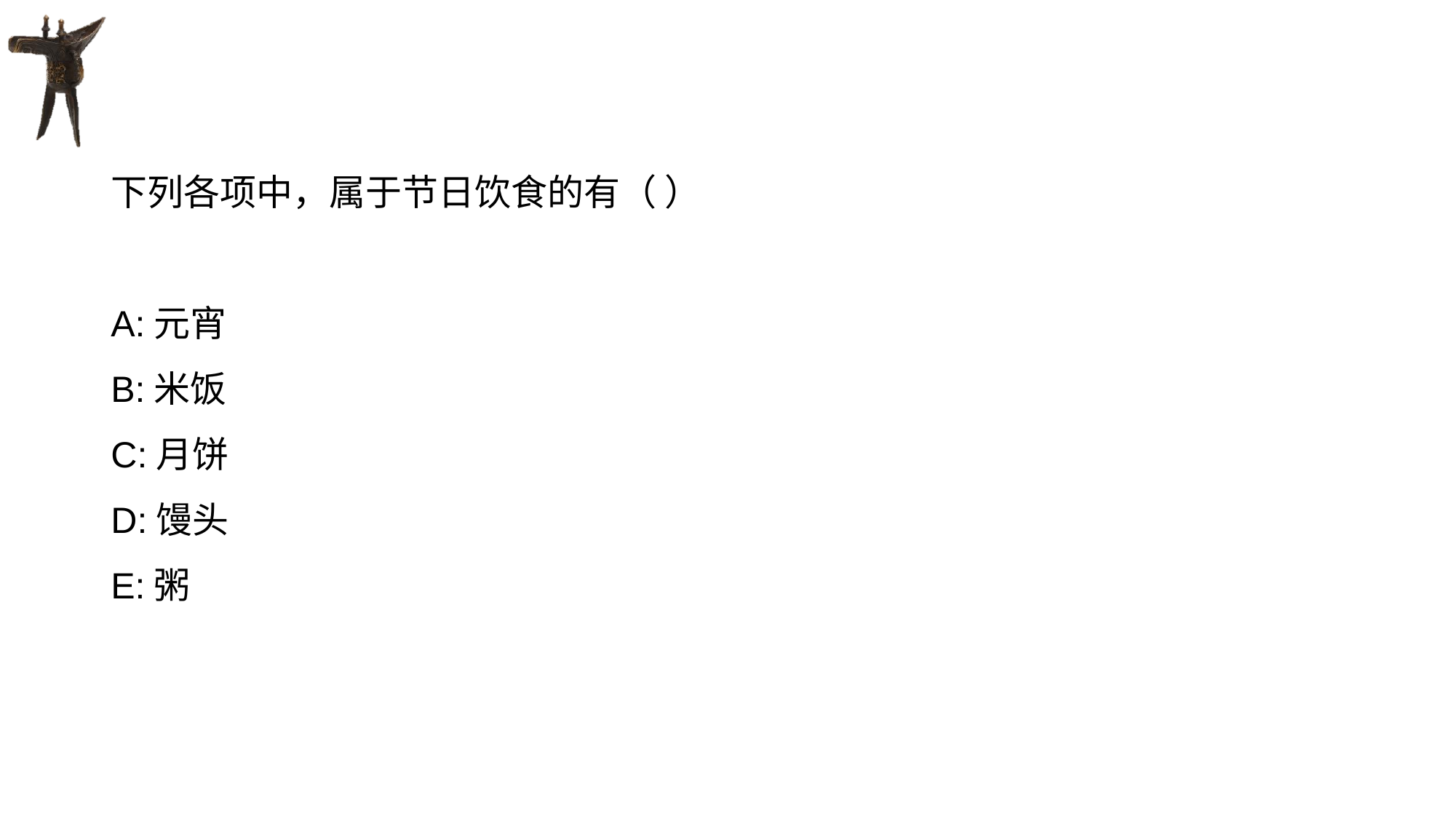

#
下列各项中，属于节日饮食的有（ ）

A:元宵
B:米饭
C:月饼
D:馒头
E:粥

79